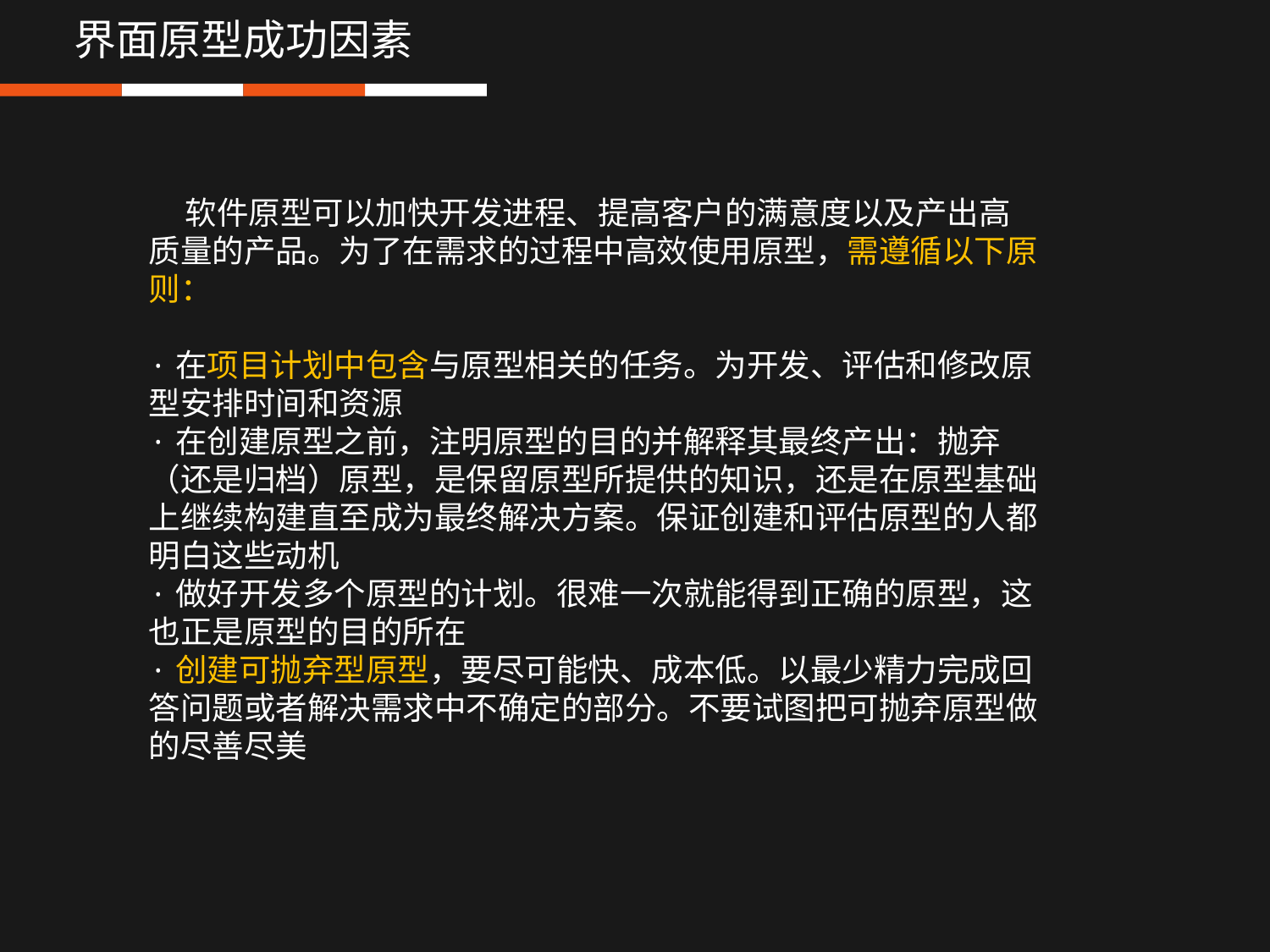

界面原型成功因素

    软件原型可以加快开发进程、提高客户的满意度以及产出高质量的产品。为了在需求的过程中高效使用原型，需遵循以下原则：

·在项目计划中包含与原型相关的任务。为开发、评估和修改原型安排时间和资源
·在创建原型之前，注明原型的目的并解释其最终产出：抛弃（还是归档）原型，是保留原型所提供的知识，还是在原型基础上继续构建直至成为最终解决方案。保证创建和评估原型的人都明白这些动机
·做好开发多个原型的计划。很难一次就能得到正确的原型，这也正是原型的目的所在
·创建可抛弃型原型，要尽可能快、成本低。以最少精力完成回答问题或者解决需求中不确定的部分。不要试图把可抛弃原型做的尽善尽美